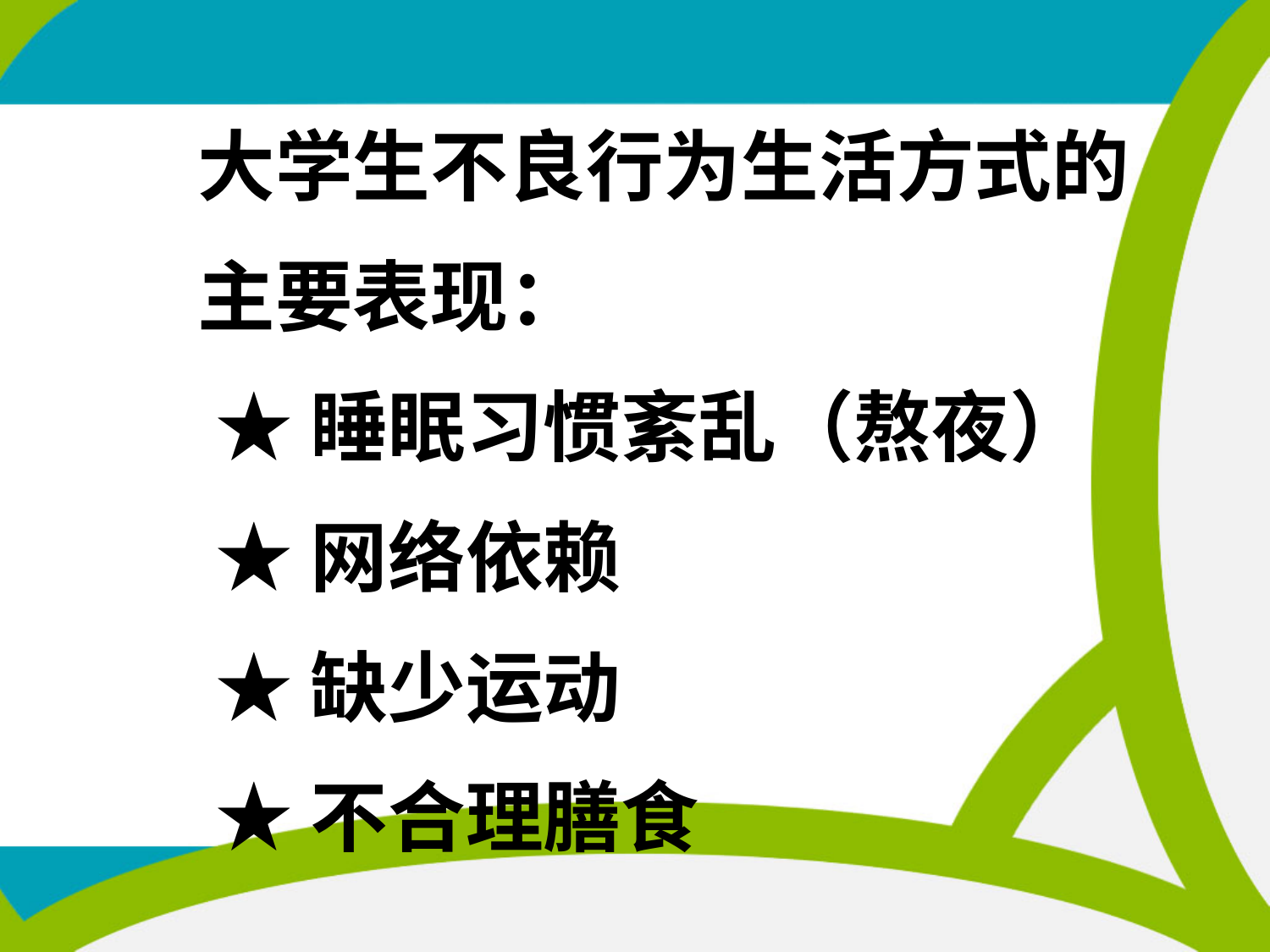

# 大学生不良行为生活方式的 主要表现： ★ 睡眠习惯紊乱（熬夜） ★ 网络依赖 ★ 缺少运动 ★ 不合理膳食